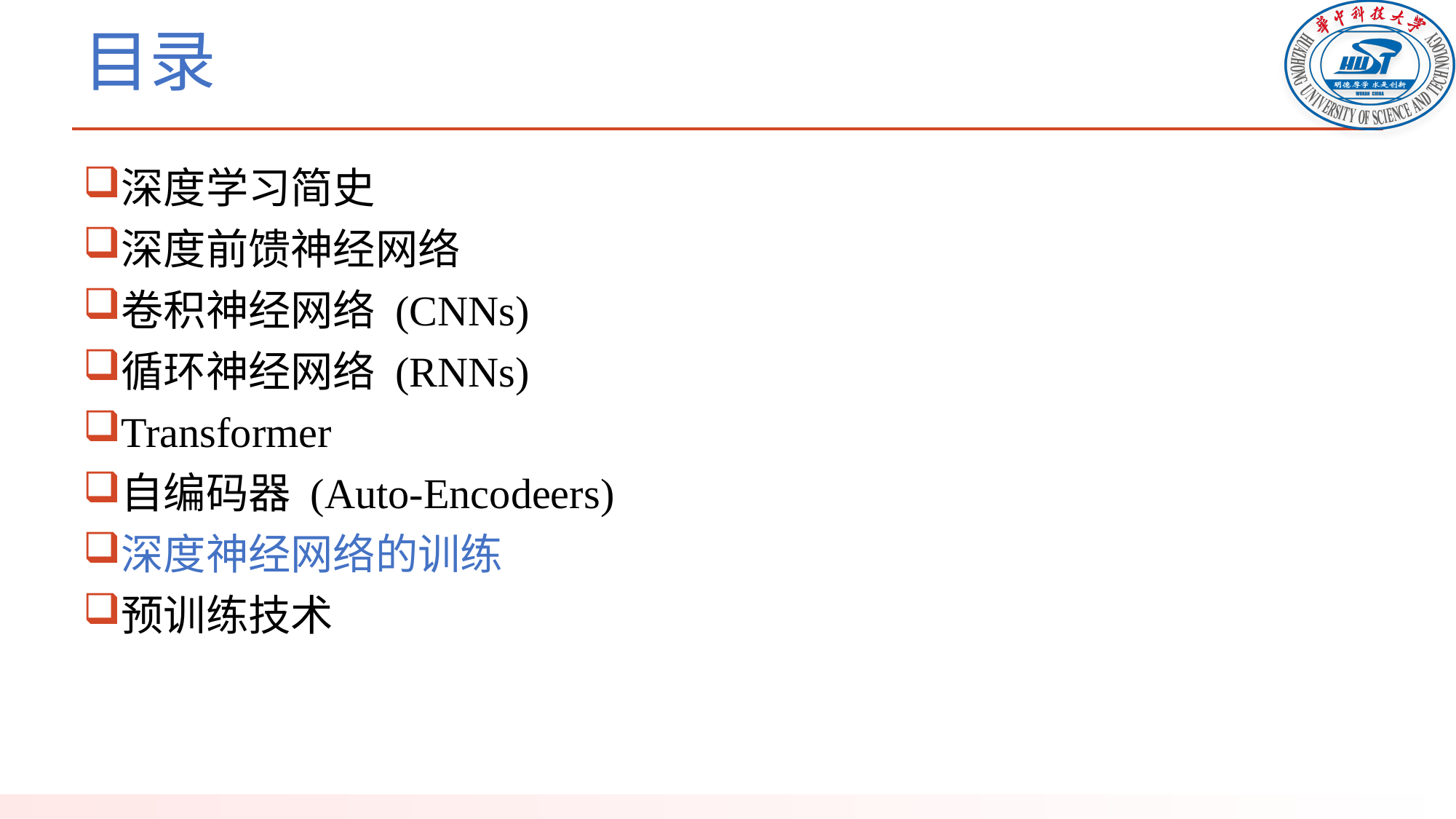

# 目录
深度学习简史
深度前馈神经网络
卷积神经网络 (CNNs)
循环神经网络 (RNNs)
Transformer
自编码器 (Auto-Encodeers)
深度神经网络的训练
预训练技术